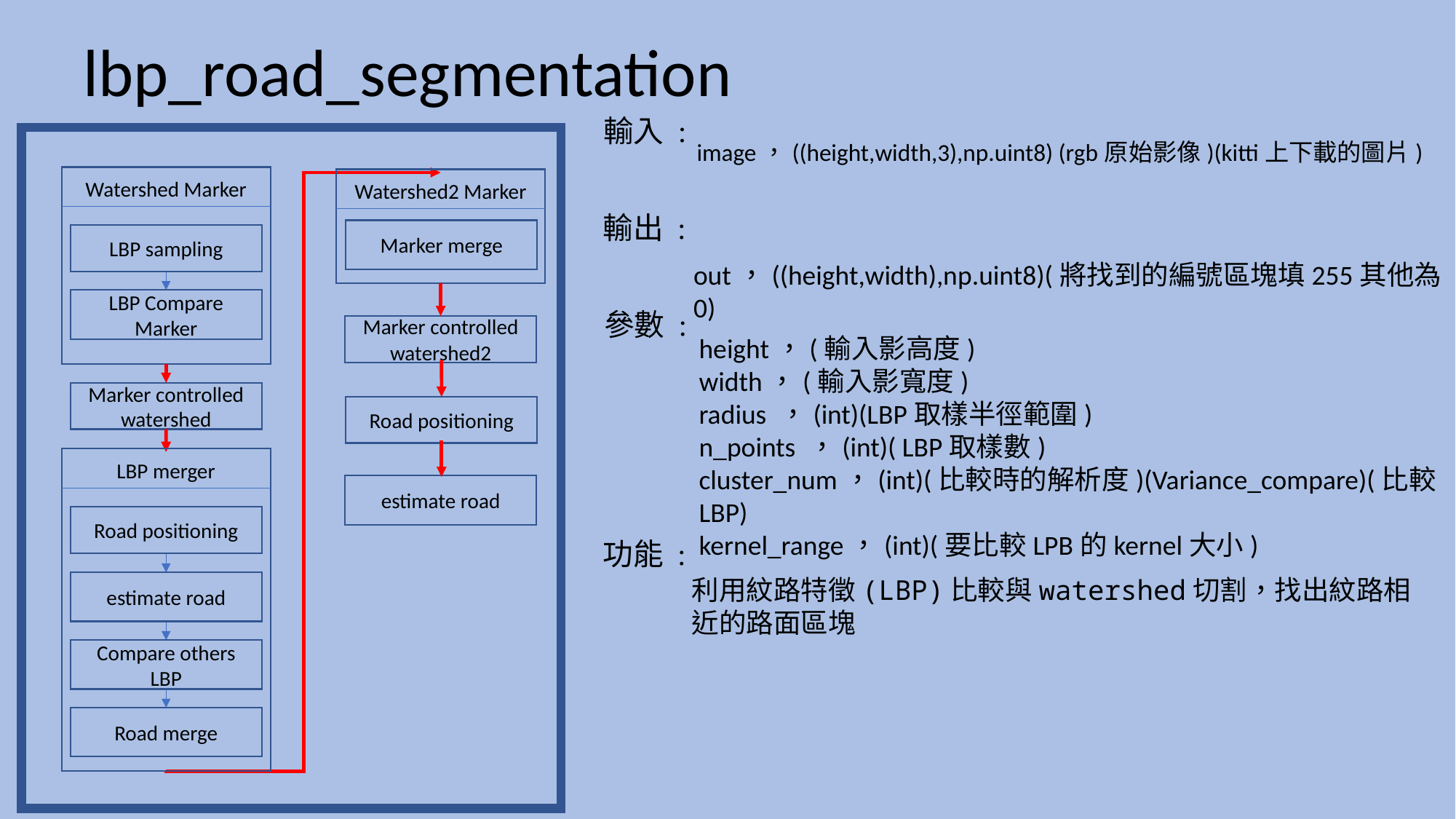

lbp_road_segmentation
輸入 :

Watershed Marker
LBP sampling
LBP Compare Marker

Watershed2 Marker
Marker merge
Marker controlled watershed2
Marker controlled watershed
Road positioning

LBP merger
Road positioning
estimate road
Compare others LBP
Road merge
estimate road
image，((height,width,3),np.uint8) (rgb原始影像)(kitti上下載的圖片)
輸出 :
out，((height,width),np.uint8)(將找到的編號區塊填255其他為0)
參數 :
height，(輸入影高度)
width，(輸入影寬度)
radius ，(int)(LBP取樣半徑範圍)
n_points ，(int)( LBP取樣數)
cluster_num，(int)(比較時的解析度)(Variance_compare)(比較LBP)
kernel_range，(int)(要比較LPB的kernel大小)

功能 :
利用紋路特徵(LBP)比較與watershed切割，找出紋路相近的路面區塊